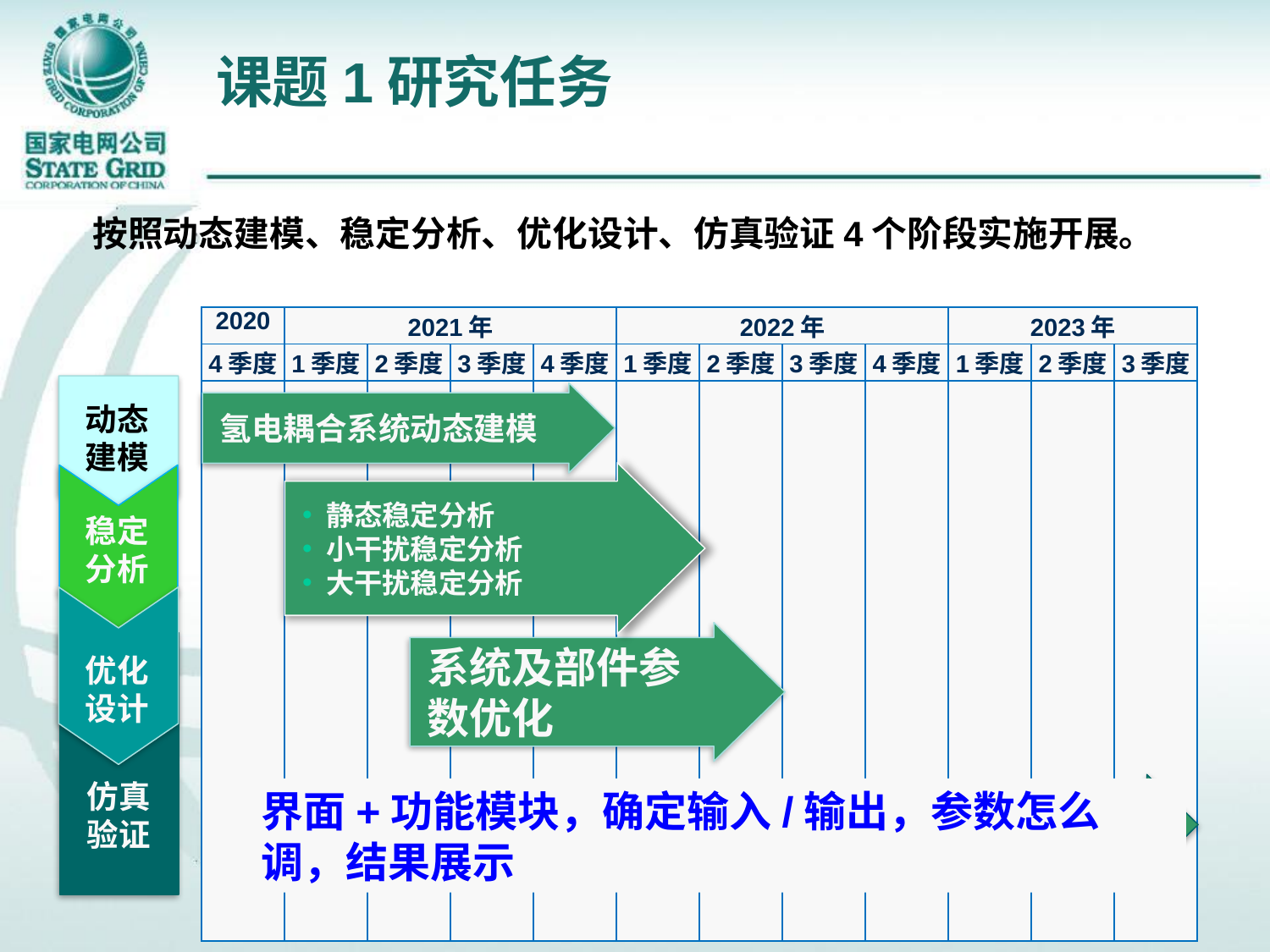

# 课题1研究任务
按照动态建模、稳定分析、优化设计、仿真验证4个阶段实施开展。
| 2020 | 2021年 |  |  |  | 2022年 |  |  |  | 2023年 |  |  |
| --- | --- | --- | --- | --- | --- | --- | --- | --- | --- | --- | --- |
| 4季度 | 1季度 | 2季度 | 3季度 | 4季度 | 1季度 | 2季度 | 3季度 | 4季度 | 1季度 | 2季度 | 3季度 |
|  |  |  |  |  |  |  |  |  |  |  |  |

动态建模

稳定分析

优化设计
仿真验证
氢电耦合系统动态建模
静态稳定分析
小干扰稳定分析
大干扰稳定分析
系统及部件参数优化
氢/电耦合直流互联系统仿真验证平台
界面+功能模块，确定输入/输出，参数怎么调，结果展示